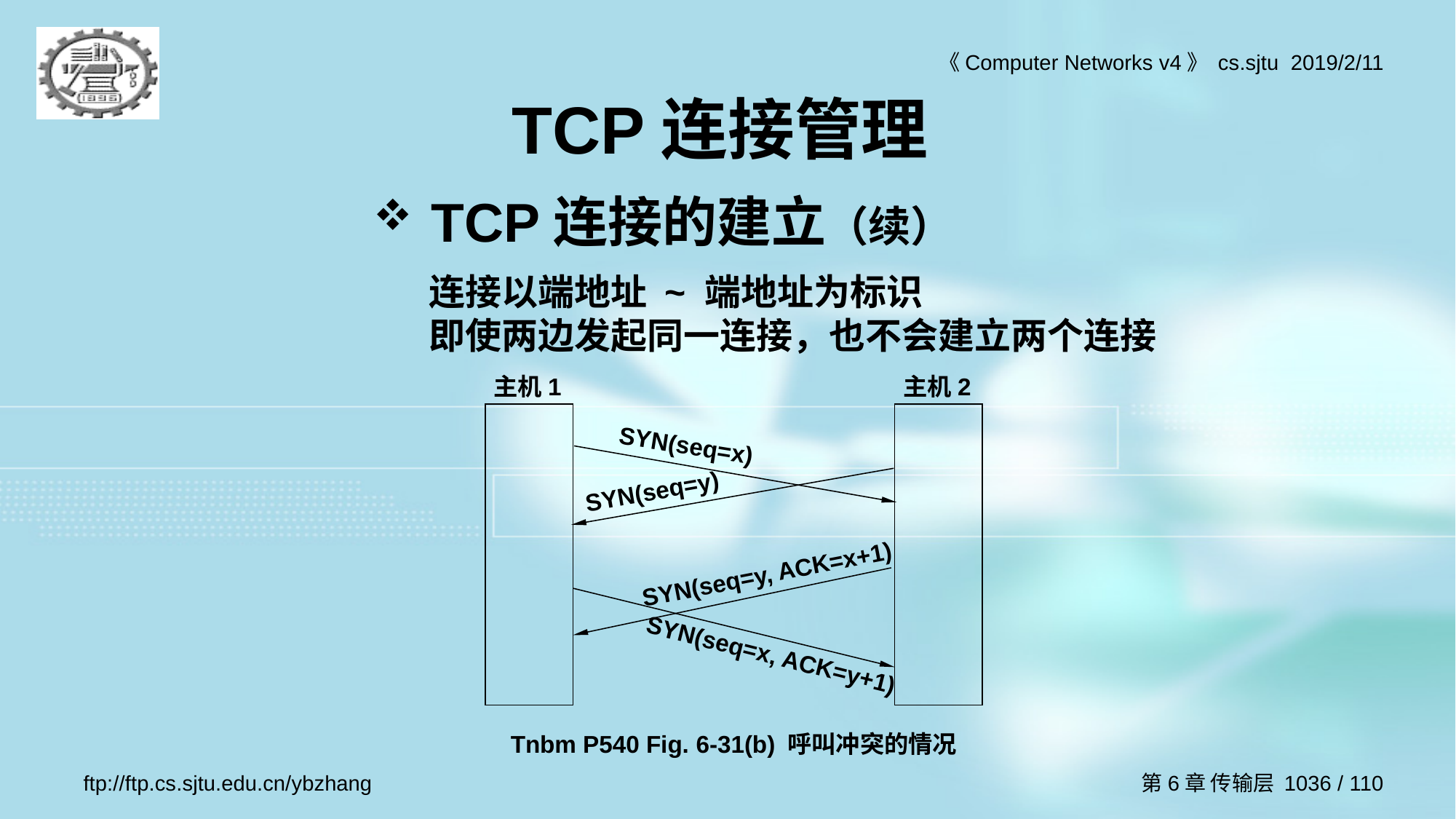

# TCP连接管理

TCP连接的建立（续）
连接以端地址 ~ 端地址为标识
即使两边发起同一连接，也不会建立两个连接
主机1
主机2

SYN(seq=x)

SYN(seq=y)
SYN(seq=y, ACK=x+1)

SYN(seq=x, ACK=y+1)
Tnbm P540 Fig. 6-31(b) 呼叫冲突的情况